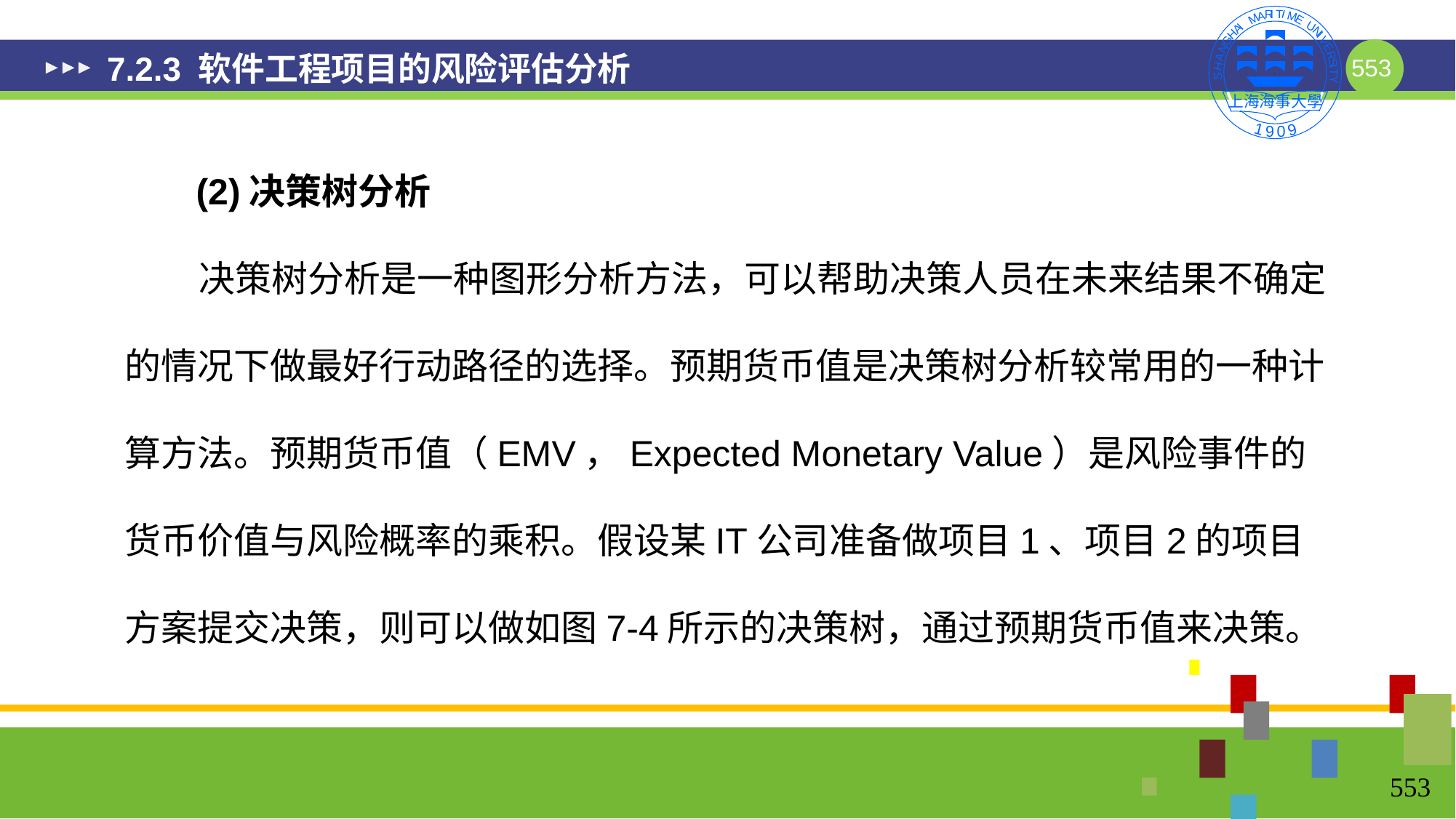

# 7.2.3 软件工程项目的风险评估分析
       (2)决策树分析
        决策树分析是一种图形分析方法，可以帮助决策人员在未来结果不确定的情况下做最好行动路径的选择。预期货币值是决策树分析较常用的一种计算方法。预期货币值（EMV，Expected Monetary Value）是风险事件的货币价值与风险概率的乘积。假设某IT公司准备做项目1、项目2的项目方案提交决策，则可以做如图7-4所示的决策树，通过预期货币值来决策。

553
553